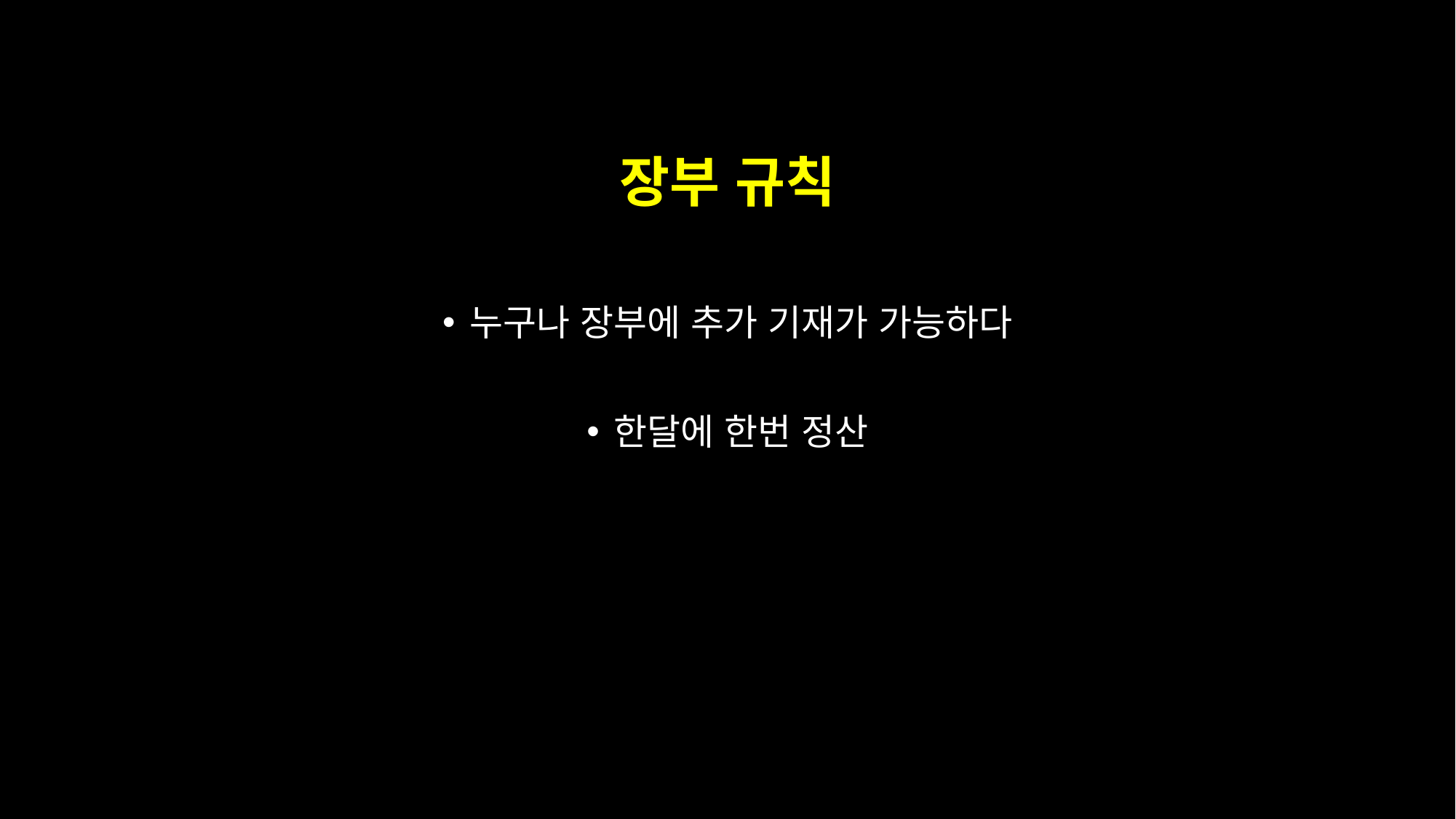

# 장부 규칙
누구나 장부에 추가 기재가 가능하다

한달에 한번 정산